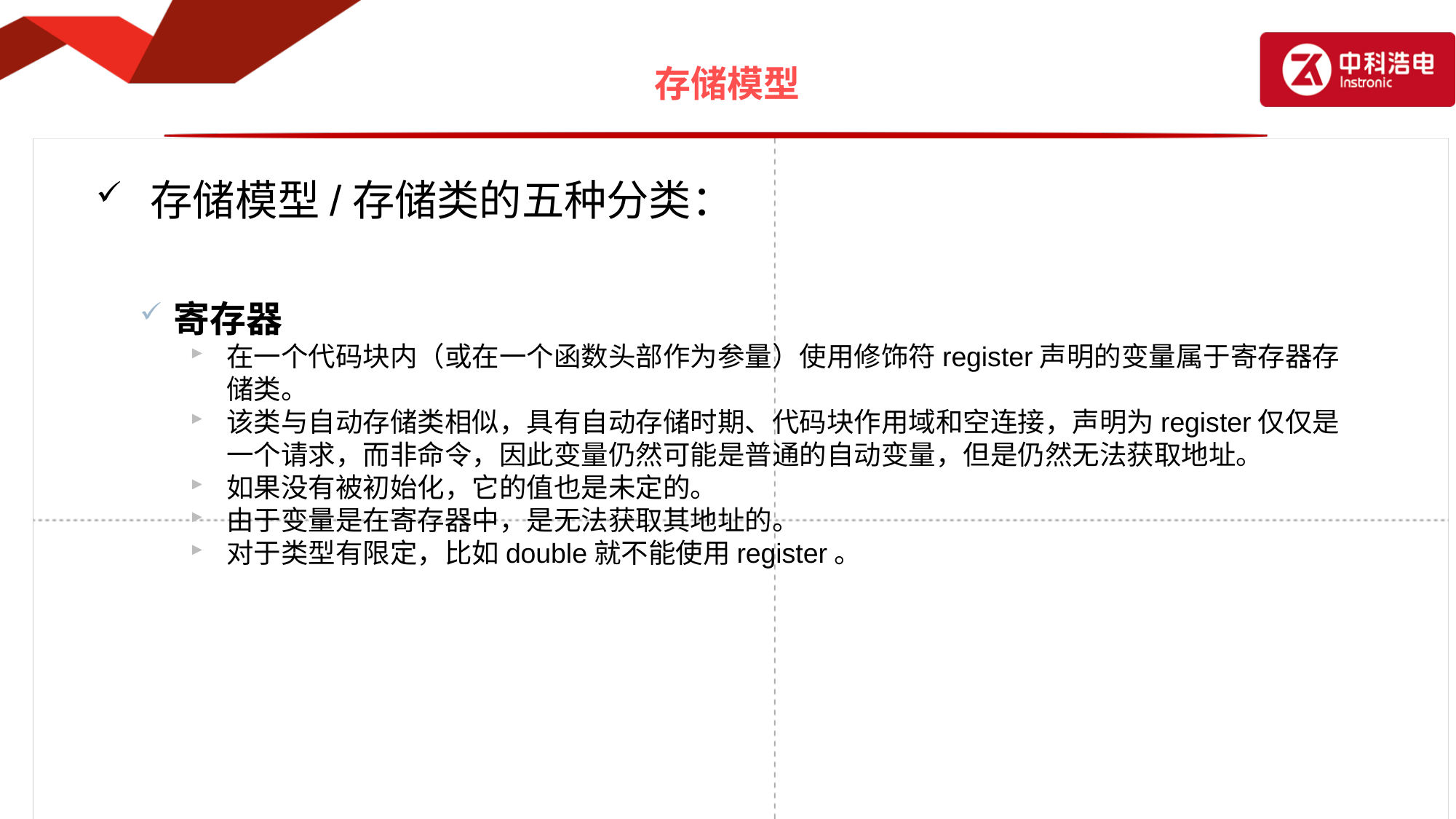

# 存储模型
存储模型/存储类的五种分类：

寄存器
在一个代码块内（或在一个函数头部作为参量）使用修饰符register声明的变量属于寄存器存储类。
该类与自动存储类相似，具有自动存储时期、代码块作用域和空连接，声明为register仅仅是一个请求，而非命令，因此变量仍然可能是普通的自动变量，但是仍然无法获取地址。
如果没有被初始化，它的值也是未定的。
由于变量是在寄存器中，是无法获取其地址的。
对于类型有限定，比如double就不能使用register。